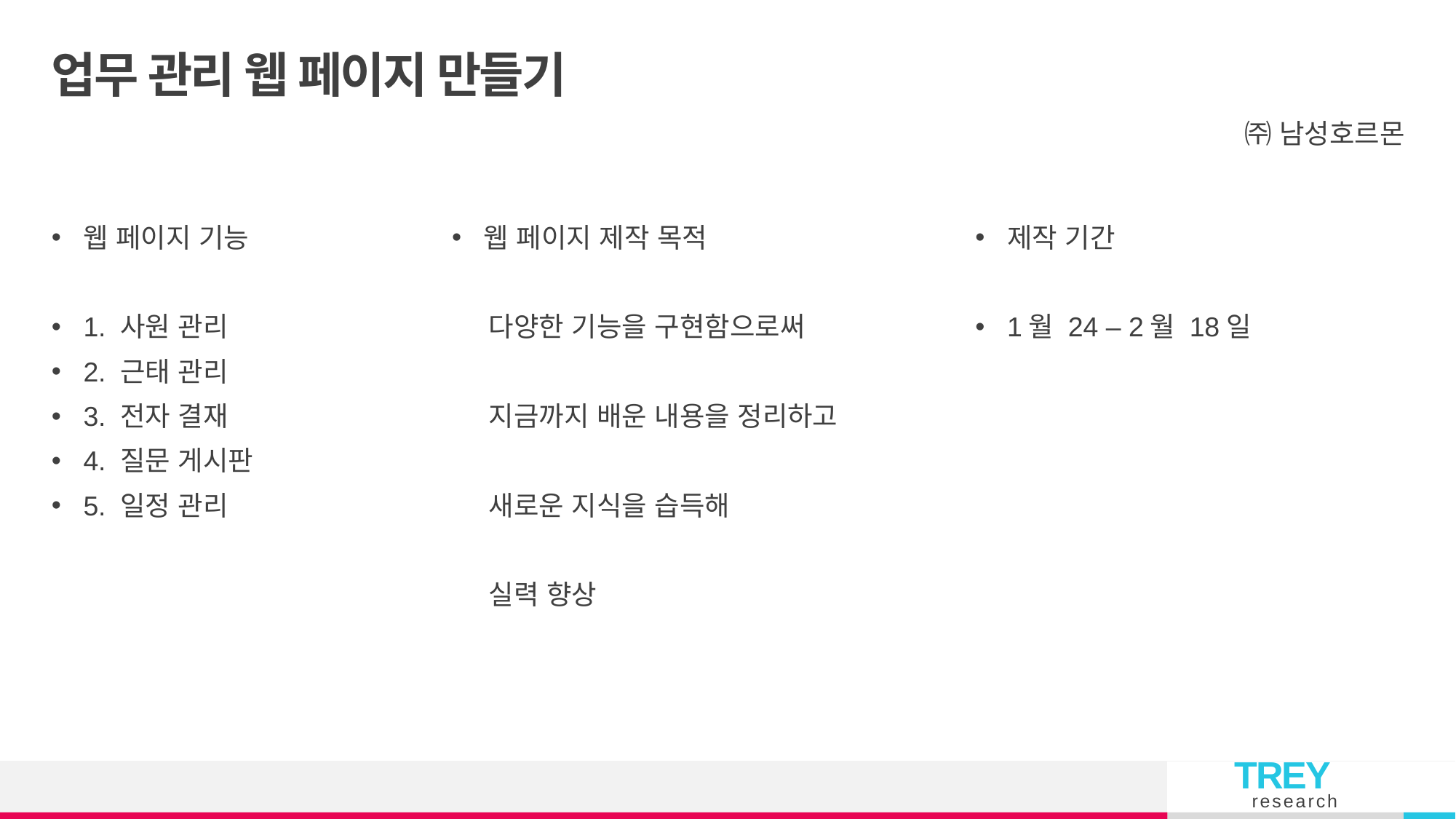

# 업무 관리 웹 페이지 만들기
㈜ 남성호르몬
제작 기간

1월 24 – 2월 18일
웹 페이지 기능

1. 사원 관리
2. 근태 관리
3. 전자 결재
4. 질문 게시판
5. 일정 관리
웹 페이지 제작 목적

    다양한 기능을 구현함으로써

    지금까지 배운 내용을 정리하고

    새로운 지식을 습득해

    실력 향상